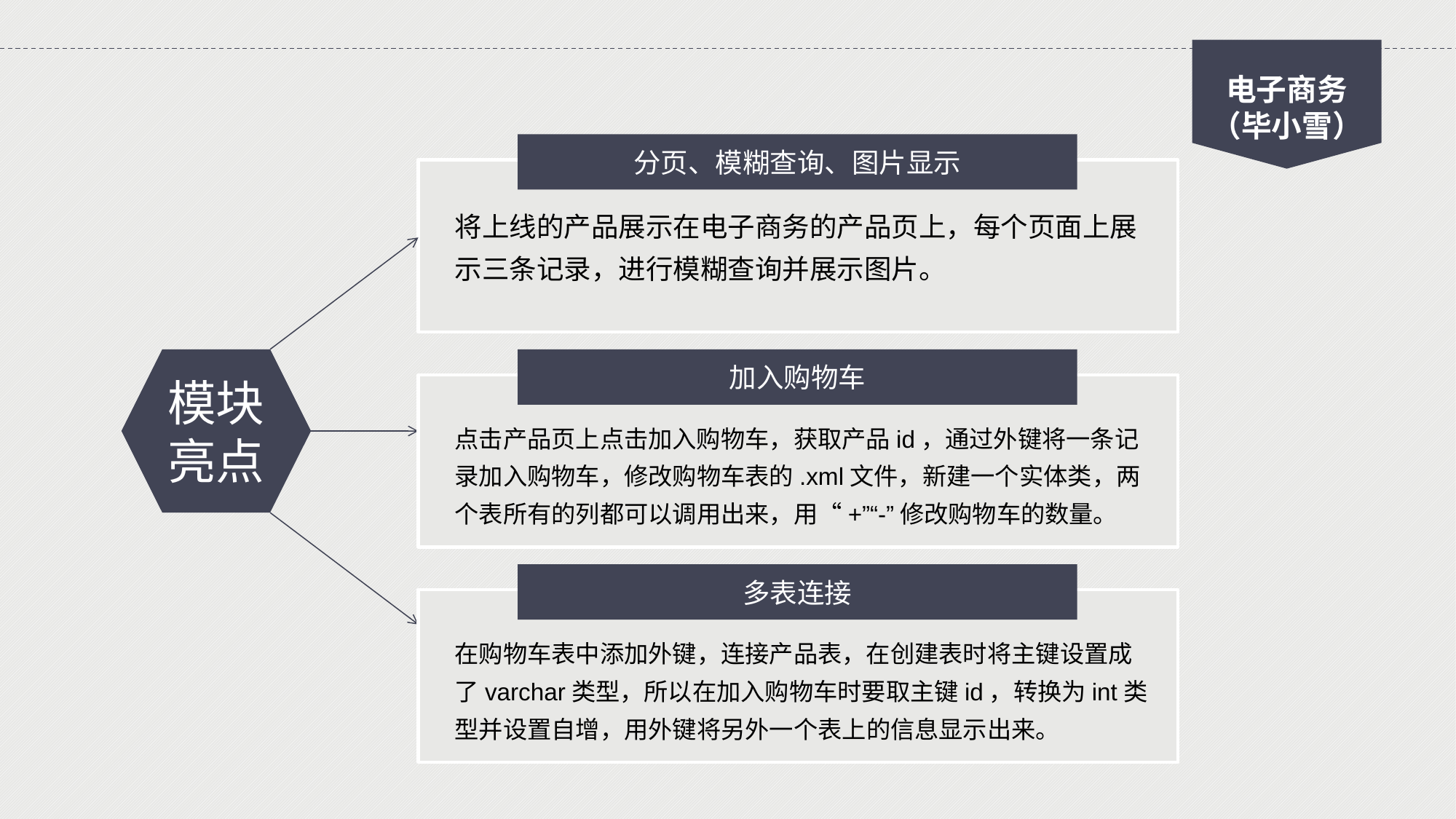

电子商务
（毕小雪）
分页、模糊查询、图片显示

将上线的产品展示在电子商务的产品页上，每个页面上展示三条记录，进行模糊查询并展示图片。
模块亮点
加入购物车

点击产品页上点击加入购物车，获取产品id，通过外键将一条记录加入购物车，修改购物车表的.xml文件，新建一个实体类，两个表所有的列都可以调用出来，用“+”“-”修改购物车的数量。
多表连接

在购物车表中添加外键，连接产品表，在创建表时将主键设置成了varchar类型，所以在加入购物车时要取主键id，转换为int类型并设置自增，用外键将另外一个表上的信息显示出来。